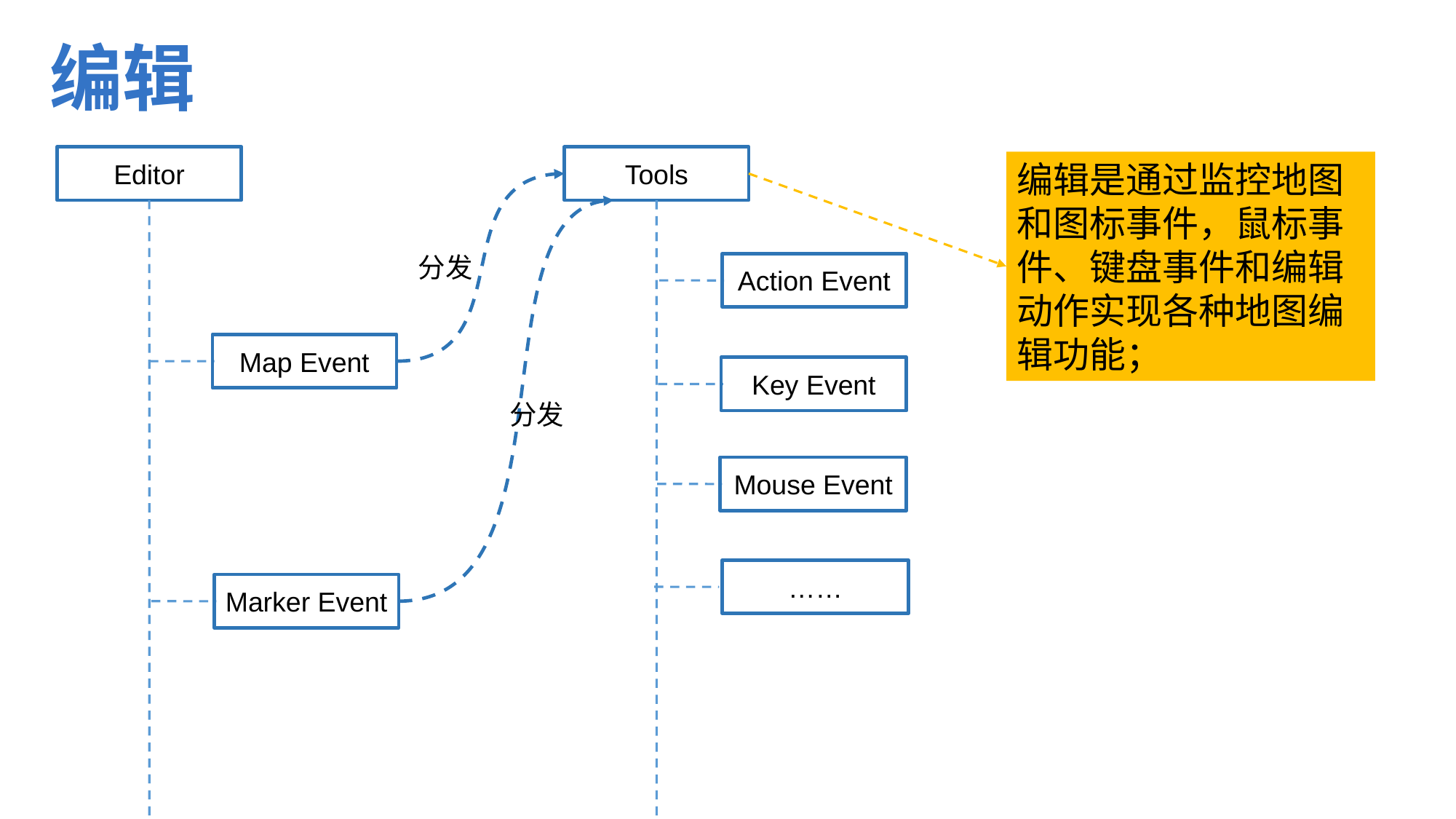

# 编辑
Editor
Tools
编辑是通过监控地图和图标事件，鼠标事件、键盘事件和编辑动作实现各种地图编辑功能；
分发
Action Event
Map Event
Key Event
分发
Mouse Event
……
Marker Event